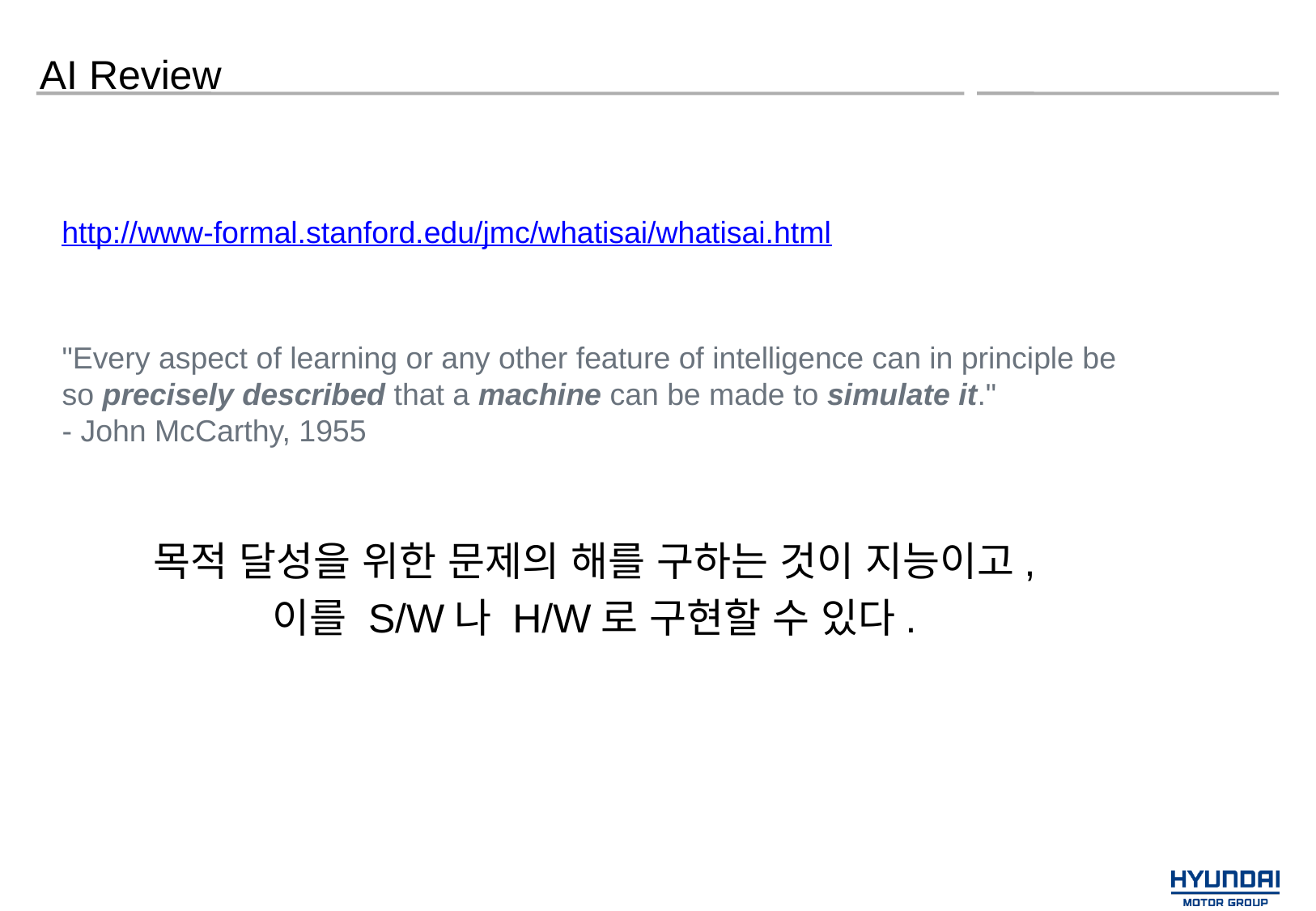

AI Review
http://www-formal.stanford.edu/jmc/whatisai/whatisai.html
"Every aspect of learning or any other feature of intelligence can in principle be so precisely described that a machine can be made to simulate it."
- John McCarthy, 1955
목적 달성을 위한 문제의 해를 구하는 것이 지능이고,
이를 S/W나 H/W로 구현할 수 있다.